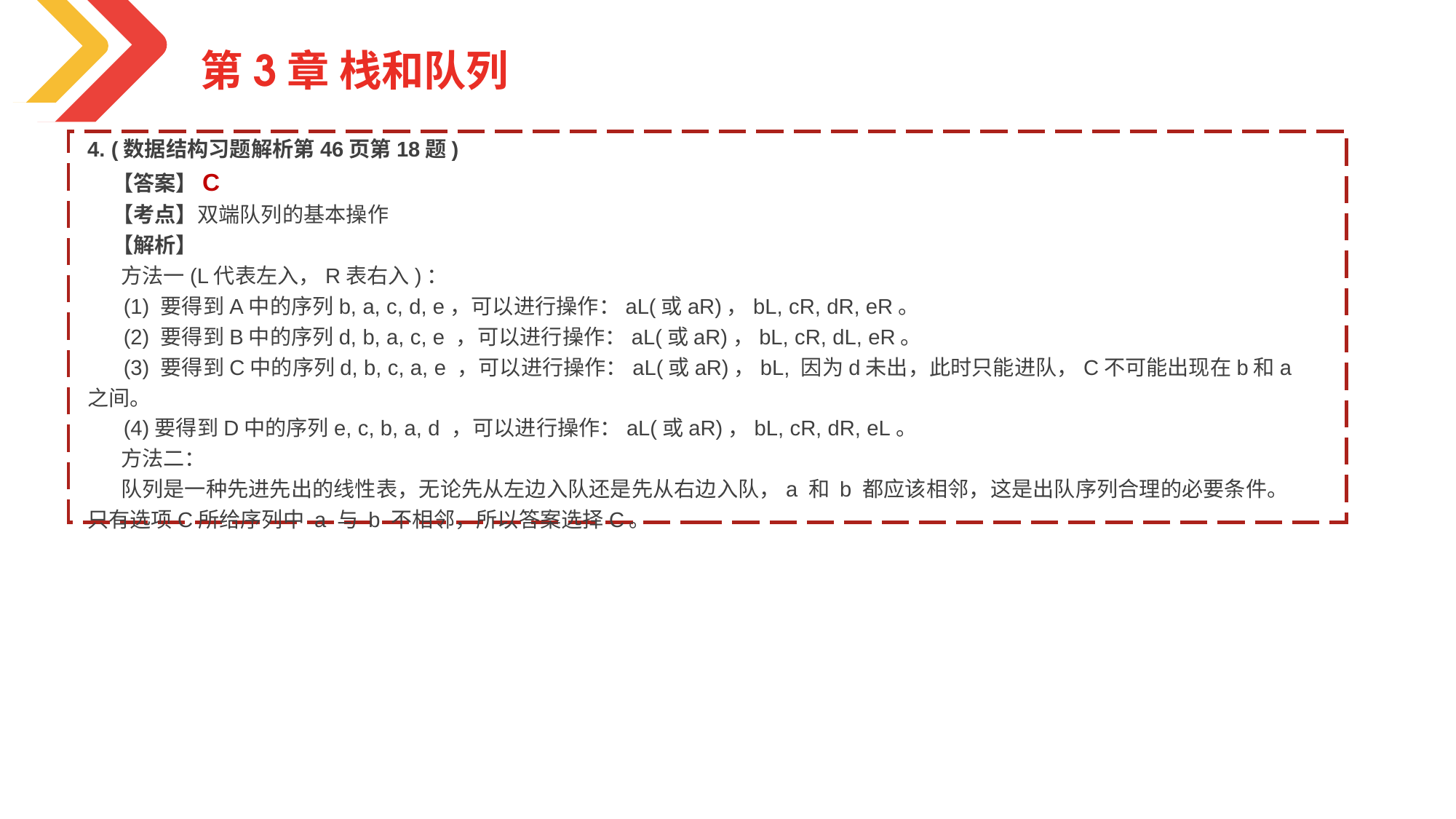

第3章 栈和队列
4. (数据结构习题解析第46页第18题)
    【答案】C
    【考点】双端队列的基本操作
    【解析】
      方法一(L代表左入，R表右入)：
      (1) 要得到A中的序列b, a, c, d, e，可以进行操作：aL(或aR)，bL, cR, dR, eR。
      (2) 要得到B中的序列d, b, a, c, e ，可以进行操作：aL(或aR)，bL, cR, dL, eR。
      (3) 要得到C中的序列d, b, c, a, e ，可以进行操作：aL(或aR)，bL, 因为d未出，此时只能进队，C不可能出现在b和a之间。
      (4)要得到D中的序列e, c, b, a, d ，可以进行操作：aL(或aR)，bL, cR, dR, eL。
      方法二：
      队列是一种先进先出的线性表，无论先从左边入队还是先从右边入队，a 和 b 都应该相邻，这是出队序列合理的必要条件。只有选项C所给序列中 a 与 b 不相邻，所以答案选择C。